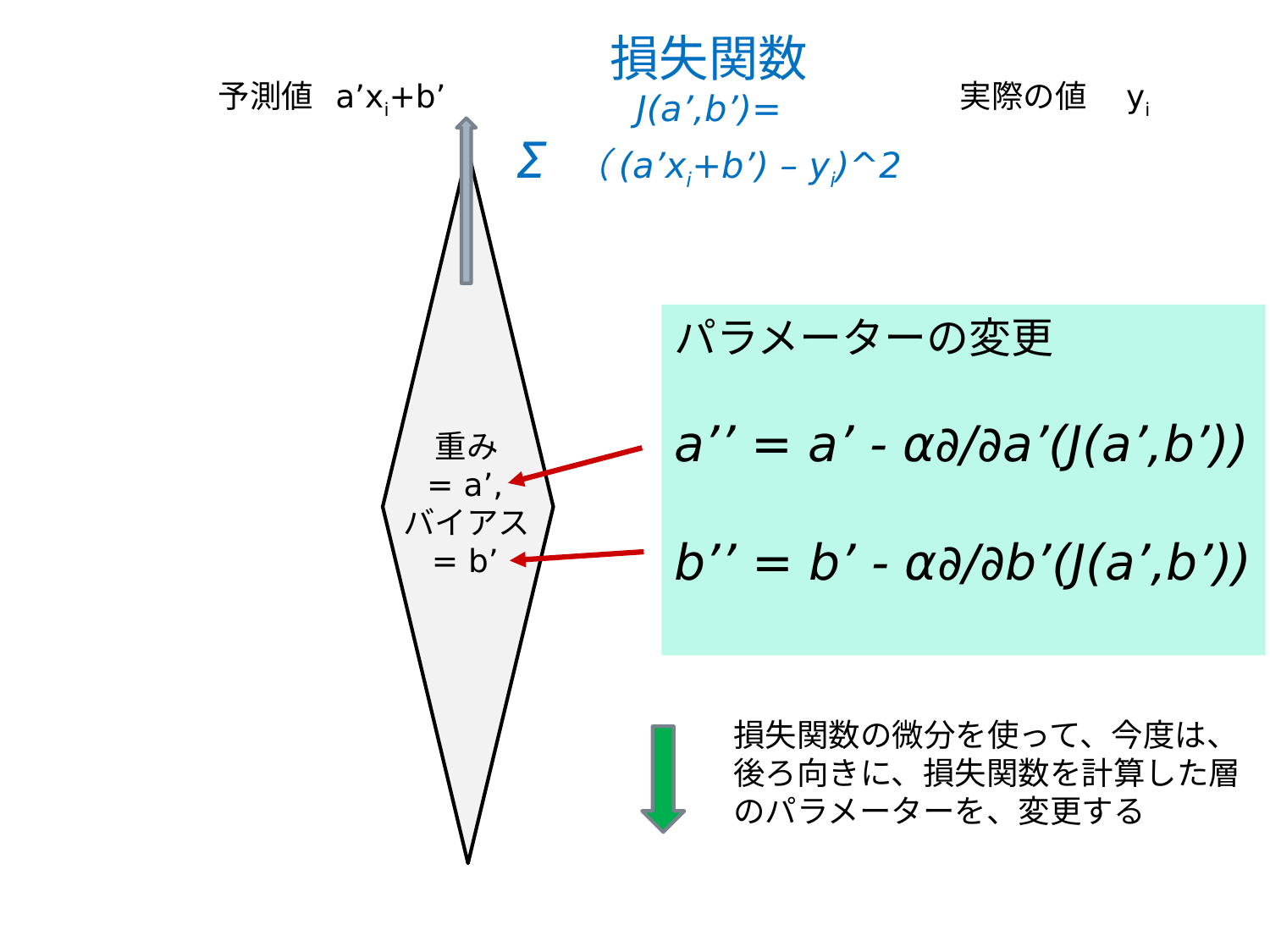

損失関数
J(a’,b’)=
Σ （(a’xi+b’) – yi)^2

予測値  a’xi+b’　   　　　          　　　　　　　　　実際の値　yi

パラメーターの変更

a’’ = a’ - α∂/∂a’(J(a’,b’))

b’’ = b’ - α∂/∂b’(J(a’,b’))

重み
= a’,
バイアス
= b’

損失関数の微分を使って、今度は、
後ろ向きに、損失関数を計算した層
のパラメーターを、変更する